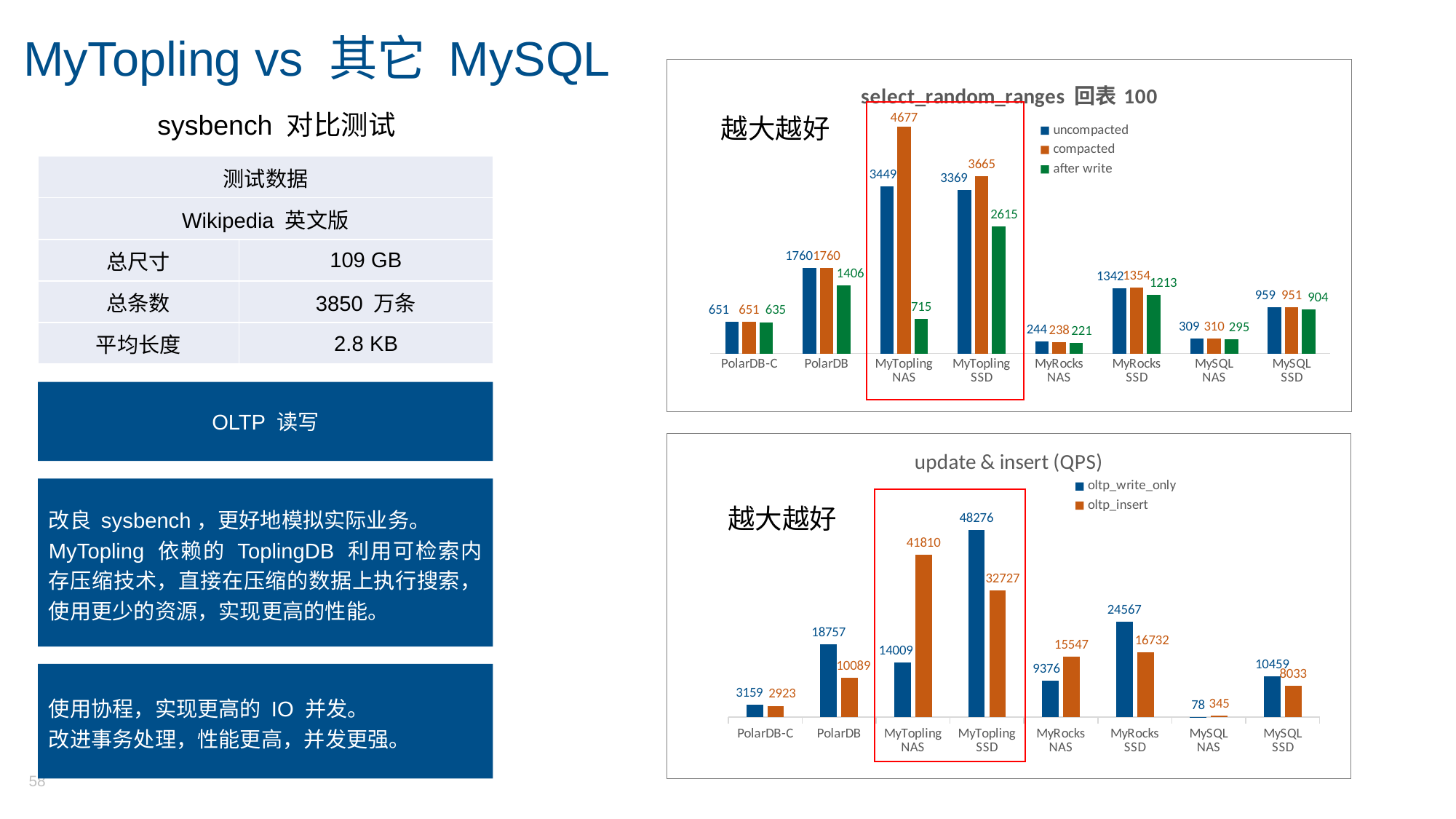

MyTopling vs 其它 MySQL

### Chart: select_random_ranges 回表100

| Category | uncompacted | compacted | after write |
|---|---|---|---|
| PolarDB-C | 651.0 | 651.0 | 635.0 |
| PolarDB | 1760.0 | 1760.0 | 1406.0 |
| MyTopling
NAS | 3449.0 | 4677.0 | 715.0 |
| MyTopling
SSD | 3369.0 | 3665.0 | 2615.0 |
| MyRocks
NAS | 244.0 | 238.0 | 221.0 |
| MyRocks
SSD | 1342.0 | 1354.0 | 1213.0 |
| MySQL
NAS | 309.0 | 310.0 | 295.0 |
| MySQL
SSD | 959.0 | 951.0 | 904.0 |
sysbench 对比测试
越大越好
| 测试数据 |  |
| --- | --- |
| Wikipedia 英文版 |  |
| 总尺寸 | 109 GB |
| 总条数 | 3850 万条 |
| 平均长度 | 2.8 KB |
OLTP 读写

### Chart: update & insert (QPS)

| Category | oltp_write_only | oltp_insert |
|---|---|---|
| PolarDB-C | 3159.0 | 2923.0 |
| PolarDB | 18757.0 | 10089.0 |
| MyTopling
NAS | 14009.0 | 41810.0 |
| MyTopling
SSD | 48276.0 | 32727.0 |
| MyRocks
NAS | 9376.0 | 15547.0 |
| MyRocks
SSD | 24567.0 | 16732.0 |
| MySQL
NAS | 78.0 | 345.0 |
| MySQL
SSD | 10459.0 | 8033.0 |
改良 sysbench，更好地模拟实际业务。
MyTopling 依赖的 ToplingDB 利用可检索内存压缩技术，直接在压缩的数据上执行搜索，使用更少的资源，实现更高的性能。
越大越好
使用协程，实现更高的 IO 并发。
改进事务处理，性能更高，并发更强。